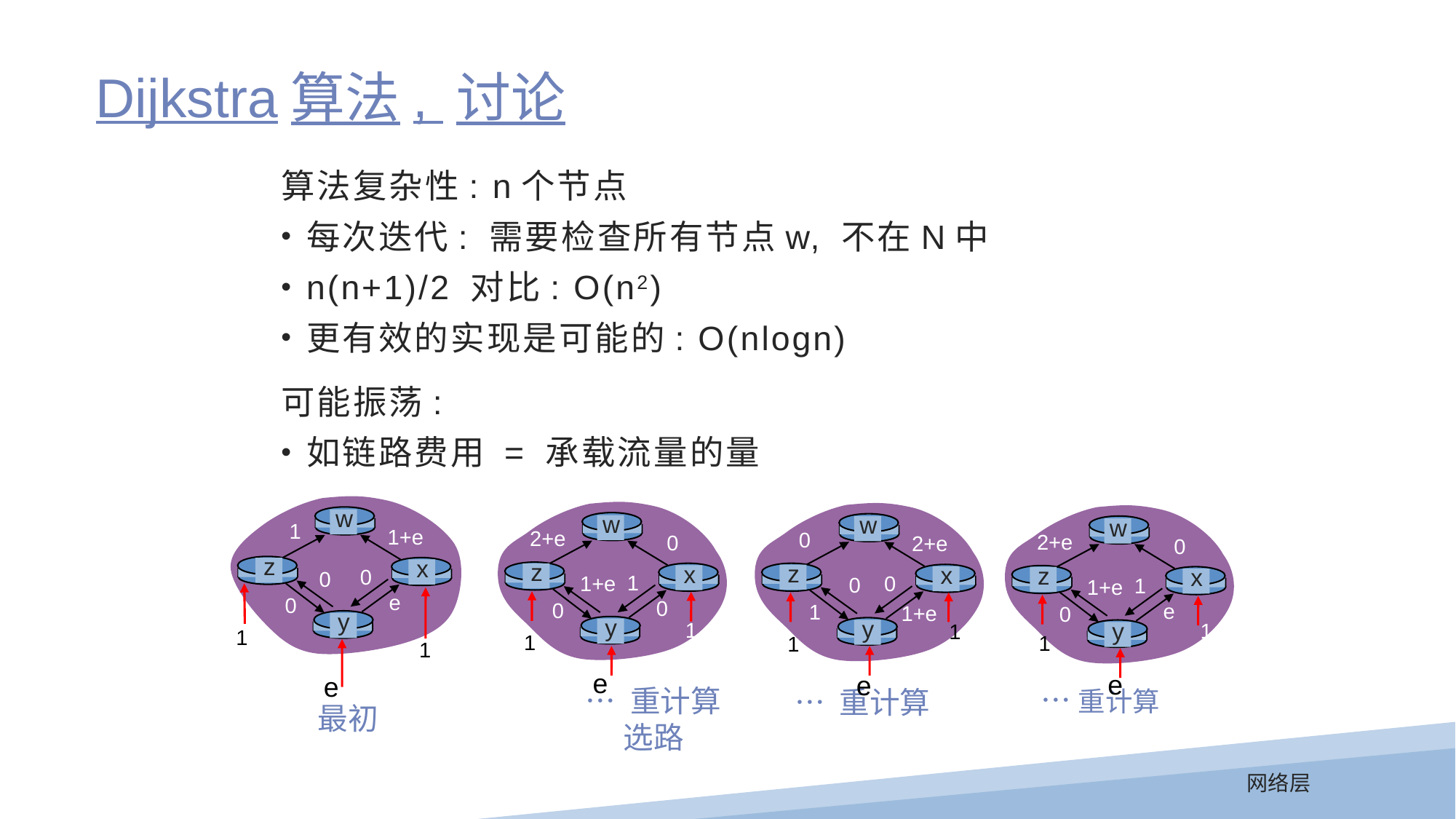

Dijkstra算法, 讨论
算法复杂性: n个节点
每次迭代: 需要检查所有节点w, 不在N中
n(n+1)/2 对比: O(n2)
更有效的实现是可能的: O(nlogn)
可能振荡:
如链路费用 = 承载流量的量

w

w

w

w

1

1+e

2+e
0
2+e

0

2+e

0

z
x
z
z
x
x
z

x

0

0

1

1+e
0

0

1

1+e

e

0

0

0

e
1

1+e
0

y
y
y
y

1
1

1

1

1
1
1

1

e
e
e
e
…重计算
… 重计算
选路
… 重计算
最初

网络层
12